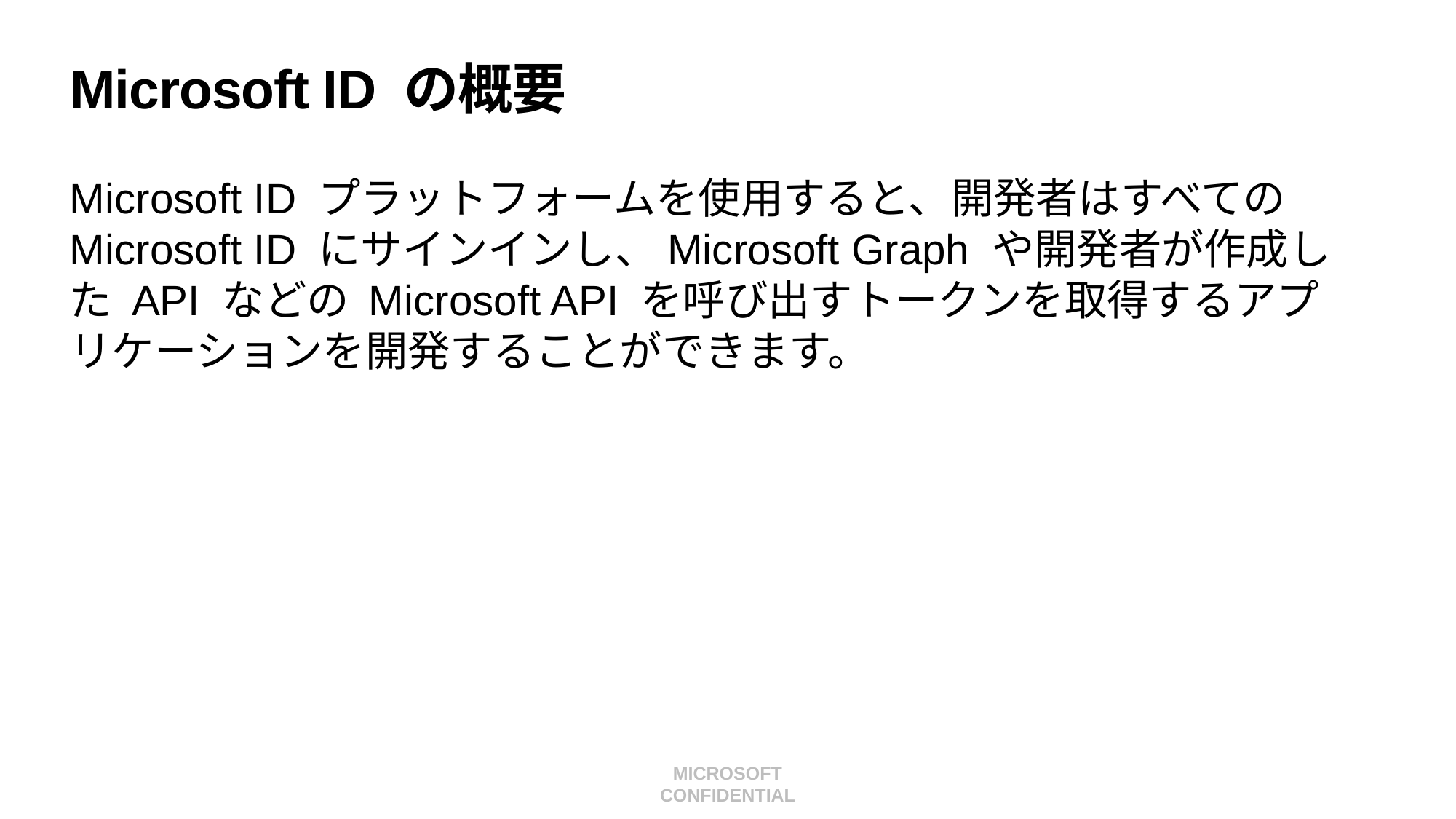

# Microsoft ID の概要
Microsoft ID プラットフォームを使用すると、開発者はすべての Microsoft ID にサインインし、Microsoft Graph や開発者が作成した API などの Microsoft API を呼び出すトークンを取得するアプリケーションを開発することができます。